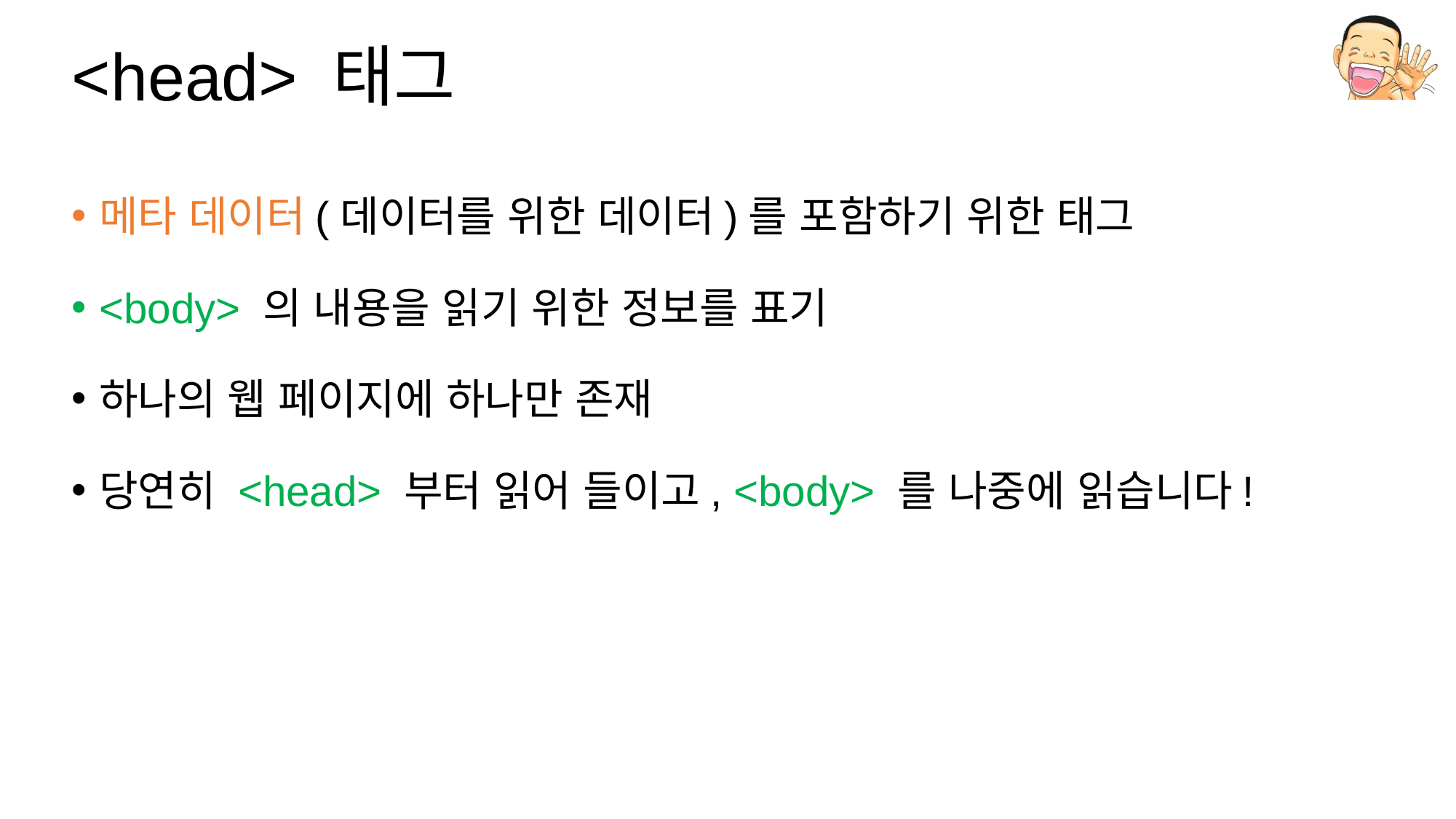

# <head> 태그
메타 데이터(데이터를 위한 데이터)를 포함하기 위한 태그
<body> 의 내용을 읽기 위한 정보를 표기
하나의 웹 페이지에 하나만 존재
당연히 <head> 부터 읽어 들이고, <body> 를 나중에 읽습니다!